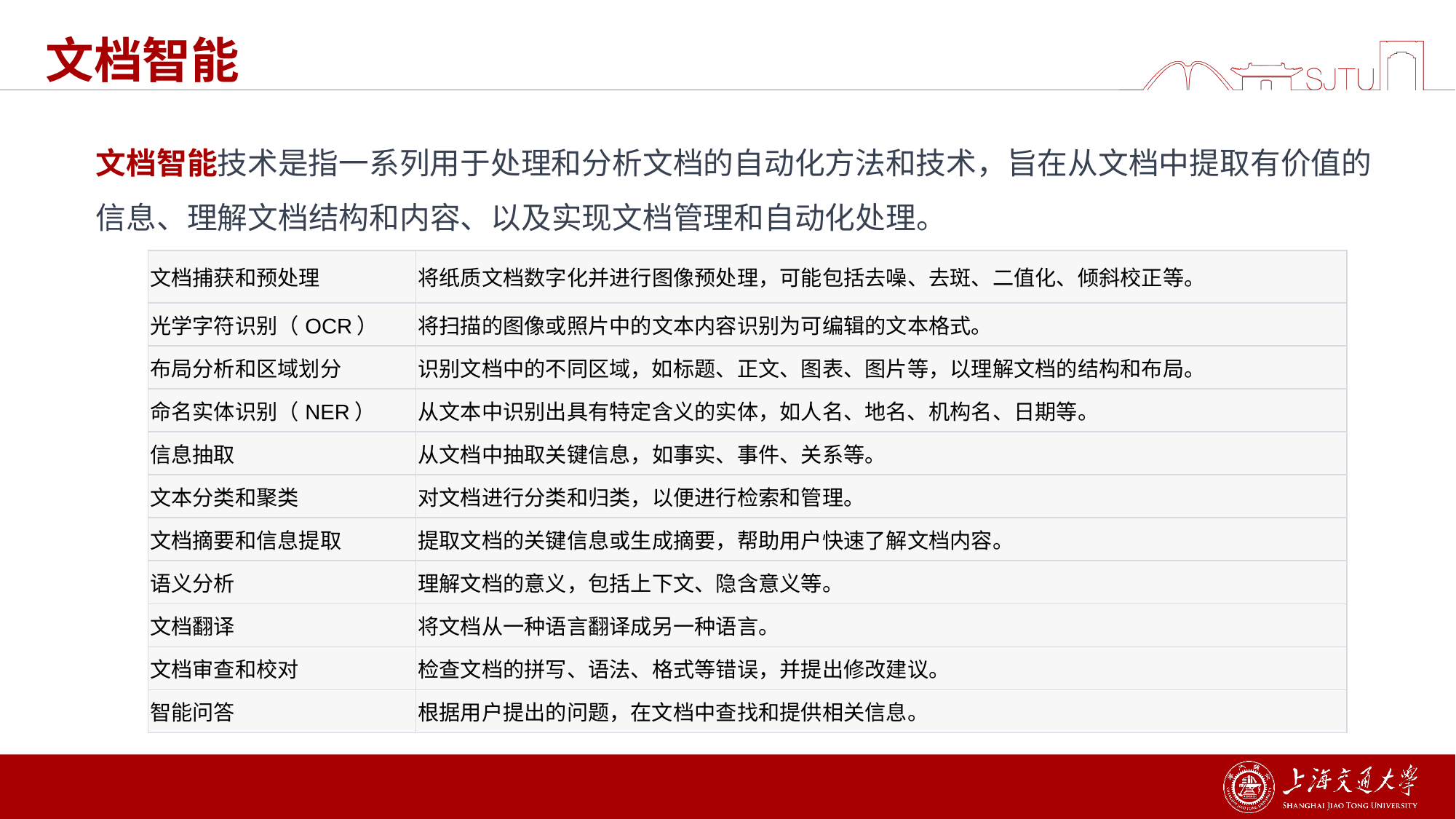

# 文档智能
文档智能技术是指一系列用于处理和分析文档的自动化方法和技术，旨在从文档中提取有价值的信息、理解文档结构和内容、以及实现文档管理和自动化处理。
| 文档捕获和预处理 | 将纸质文档数字化并进行图像预处理，可能包括去噪、去斑、二值化、倾斜校正等。 |
| --- | --- |
| 光学字符识别（OCR） | 将扫描的图像或照片中的文本内容识别为可编辑的文本格式。 |
| 布局分析和区域划分 | 识别文档中的不同区域，如标题、正文、图表、图片等，以理解文档的结构和布局。 |
| 命名实体识别（NER） | 从文本中识别出具有特定含义的实体，如人名、地名、机构名、日期等。 |
| 信息抽取 | 从文档中抽取关键信息，如事实、事件、关系等。 |
| 文本分类和聚类 | 对文档进行分类和归类，以便进行检索和管理。 |
| 文档摘要和信息提取 | 提取文档的关键信息或生成摘要，帮助用户快速了解文档内容。 |
| 语义分析 | 理解文档的意义，包括上下文、隐含意义等。 |
| 文档翻译 | 将文档从一种语言翻译成另一种语言。 |
| 文档审查和校对 | 检查文档的拼写、语法、格式等错误，并提出修改建议。 |
| 智能问答 | 根据用户提出的问题，在文档中查找和提供相关信息。 |